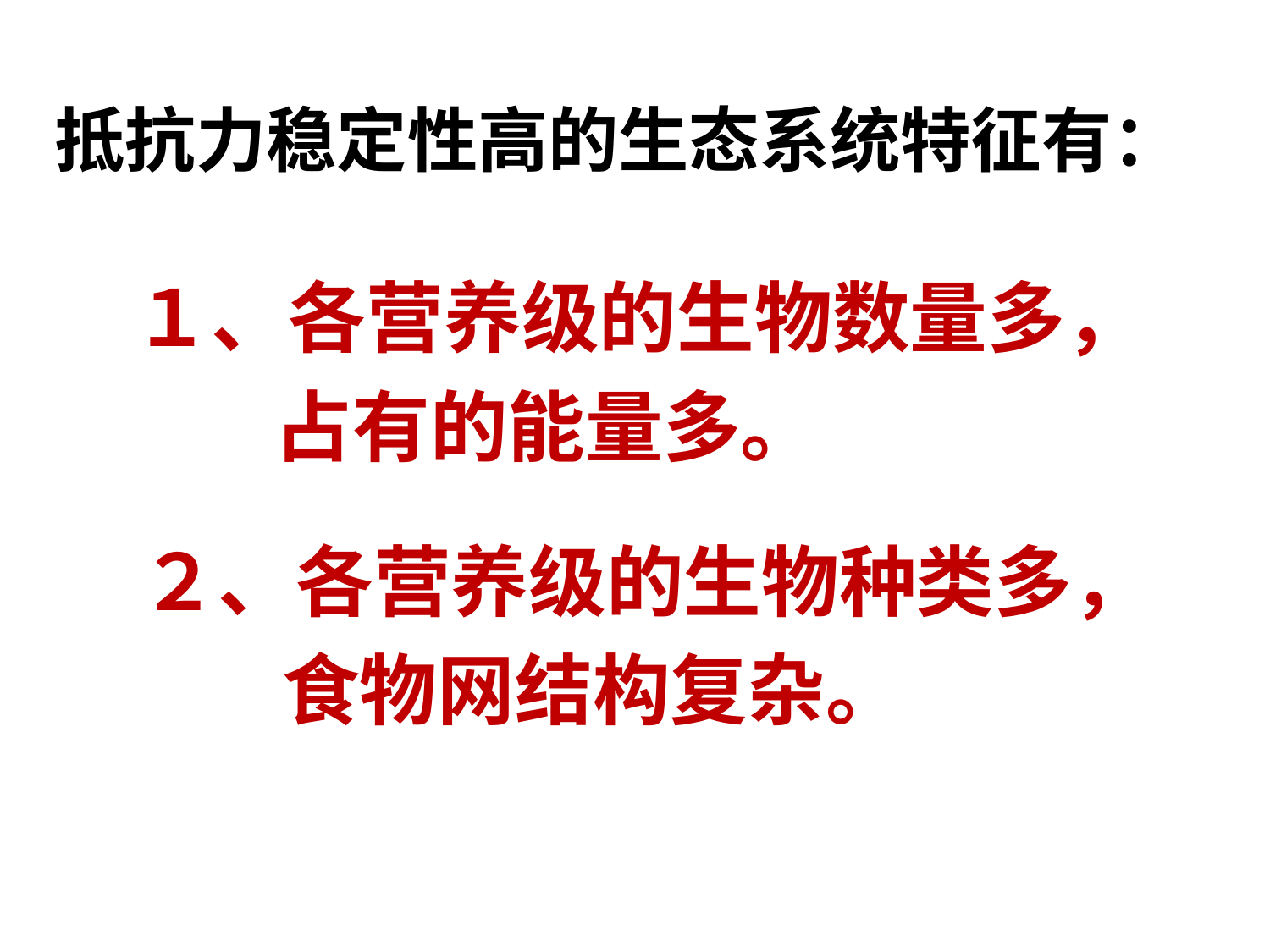

抵抗力稳定性高的生态系统特征有：
１、各营养级的生物数量多，
       占有的能量多。
２、各营养级的生物种类多，
       食物网结构复杂。